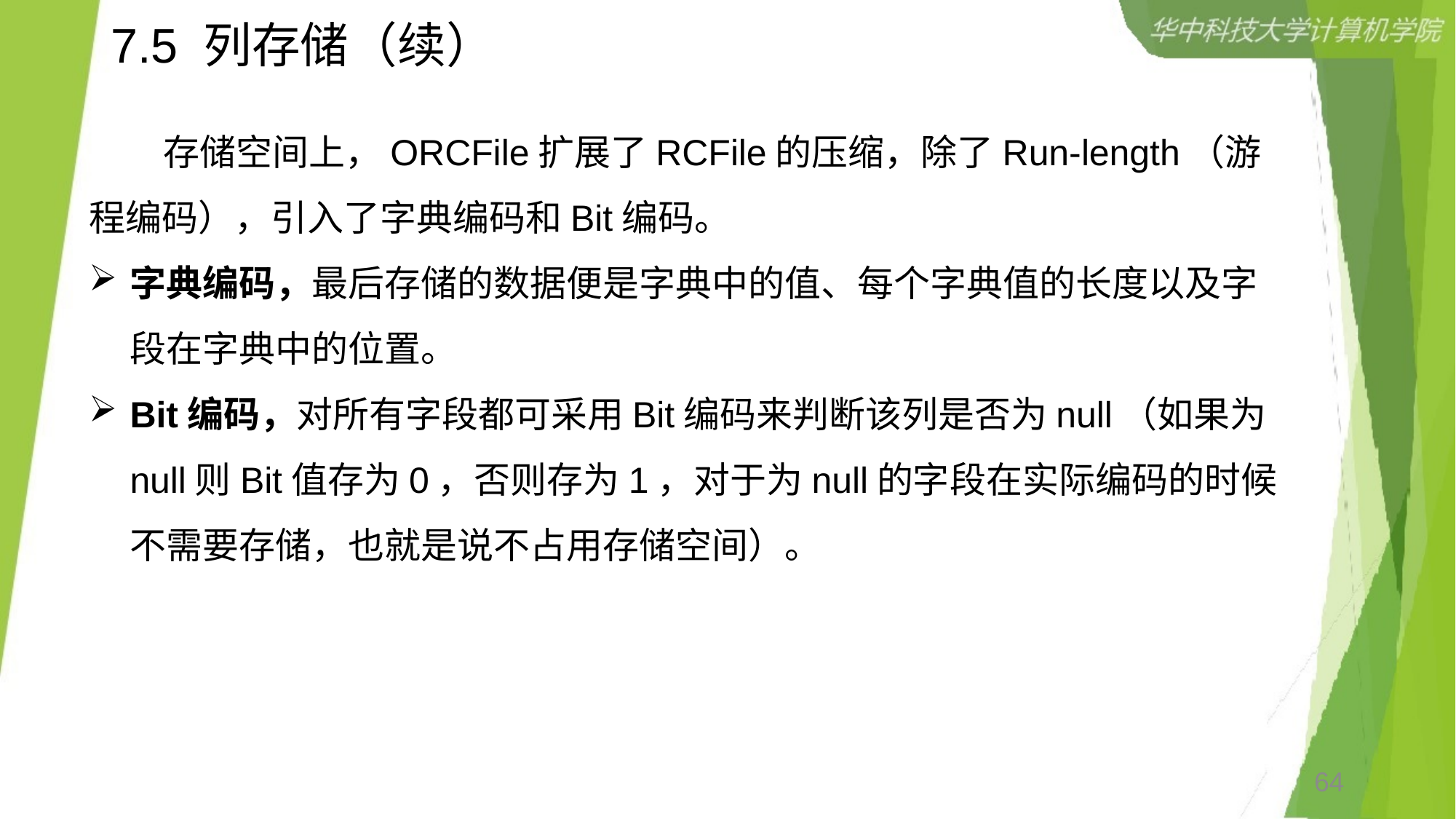

# 7.5 列存储（续）
        存储空间上，ORCFile扩展了RCFile的压缩，除了Run-length（游程编码），引入了字典编码和Bit编码。
字典编码，最后存储的数据便是字典中的值、每个字典值的长度以及字段在字典中的位置。
Bit编码，对所有字段都可采用Bit编码来判断该列是否为null（如果为null则Bit值存为0，否则存为1，对于为null的字段在实际编码的时候不需要存储，也就是说不占用存储空间）。
64